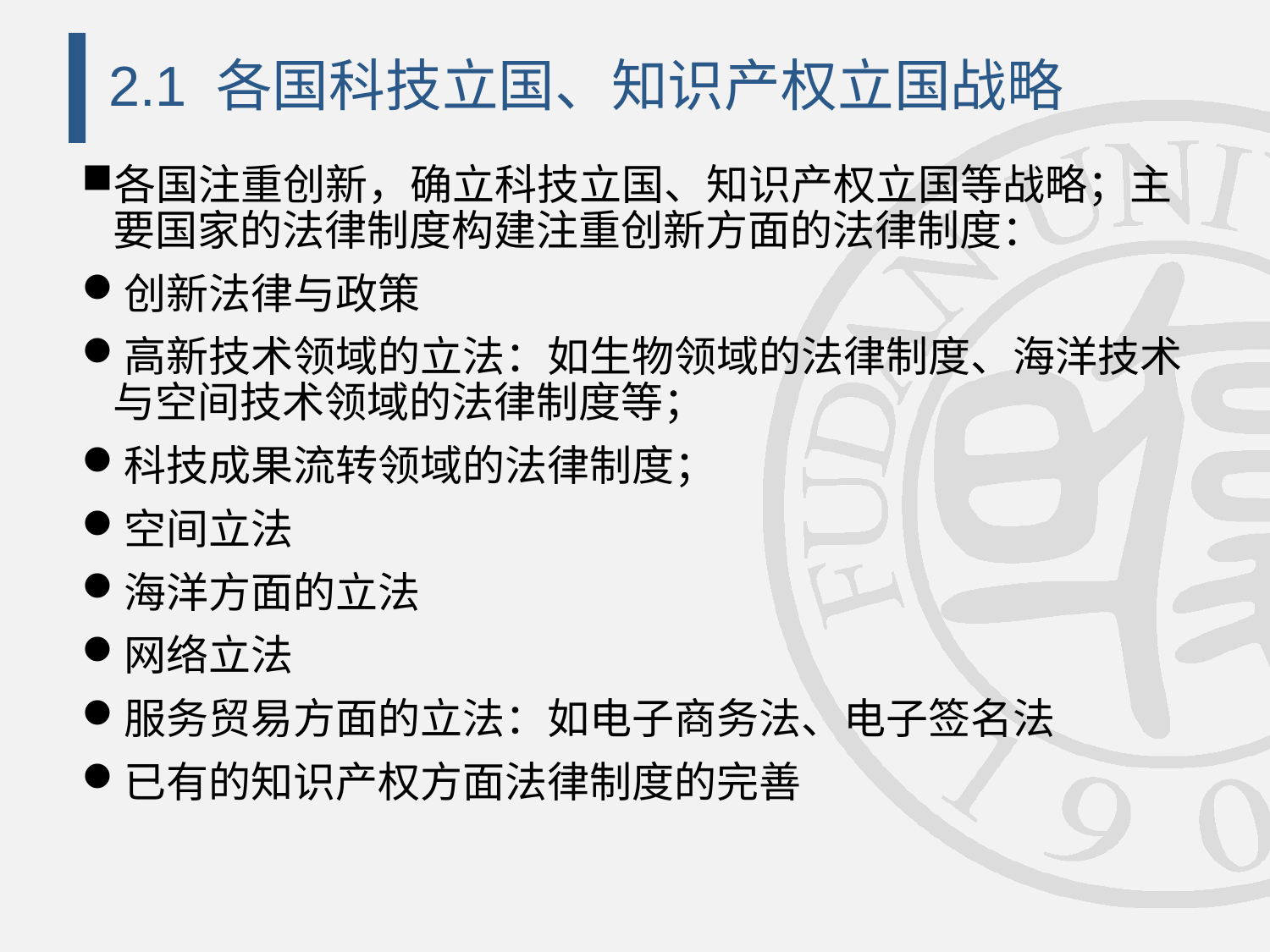

# 2.1 各国科技立国、知识产权立国战略
各国注重创新，确立科技立国、知识产权立国等战略；主要国家的法律制度构建注重创新方面的法律制度：
创新法律与政策
高新技术领域的立法：如生物领域的法律制度、海洋技术与空间技术领域的法律制度等；
科技成果流转领域的法律制度；
空间立法
海洋方面的立法
网络立法
服务贸易方面的立法：如电子商务法、电子签名法
已有的知识产权方面法律制度的完善